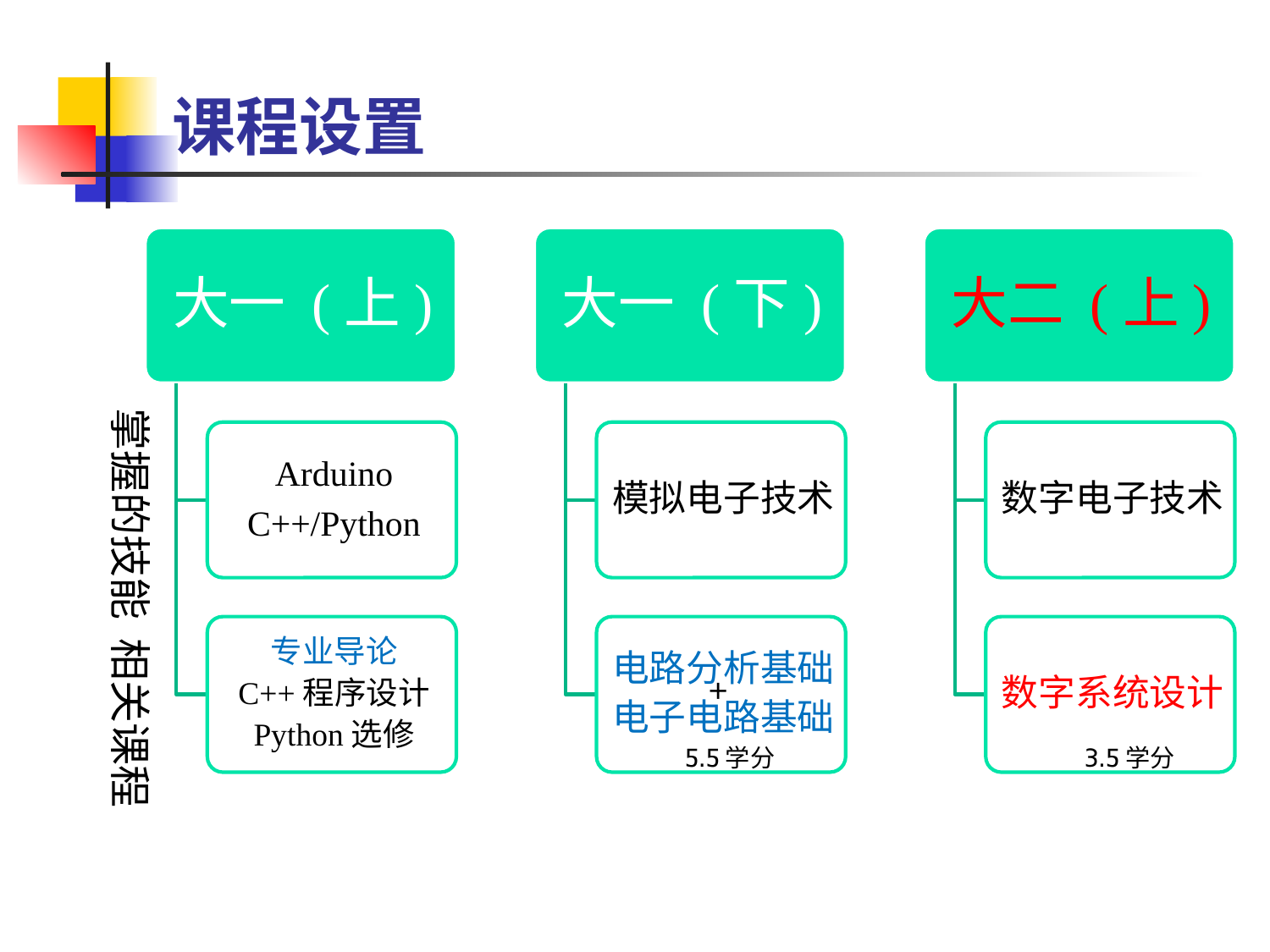

# 课程设置
大一 (上)
Arduino
C++/Python
专业导论
C++程序设计
Python选修
大一 (下)
模拟电子技术
电路分析基础
电子电路基础
大二 (上)
数字电子技术
数字系统设计
掌握的技能
相关课程
+
5.5学分
3.5学分